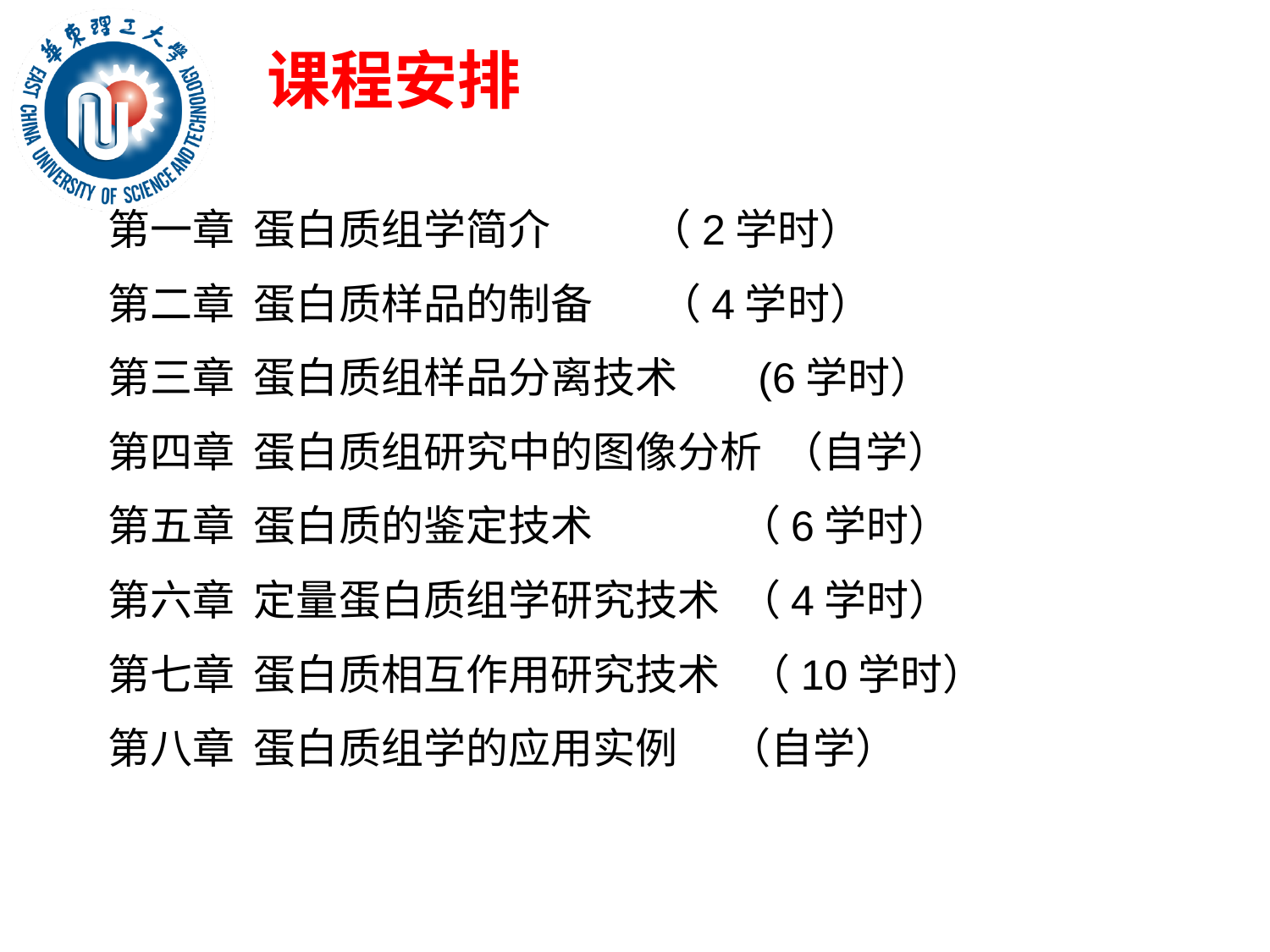

# 课程安排
第一章  蛋白质组学简介  	     （2学时）
第二章  蛋白质样品的制备	      （4学时）
第三章  蛋白质组样品分离技术 	  (6学时）
第四章  蛋白质组研究中的图像分析  （自学）
第五章  蛋白质的鉴定技术	  	 （6学时）
第六章  定量蛋白质组学研究技术	 （4学时）
第七章  蛋白质相互作用研究技术   （10学时）
第八章  蛋白质组学的应用实例	（自学）